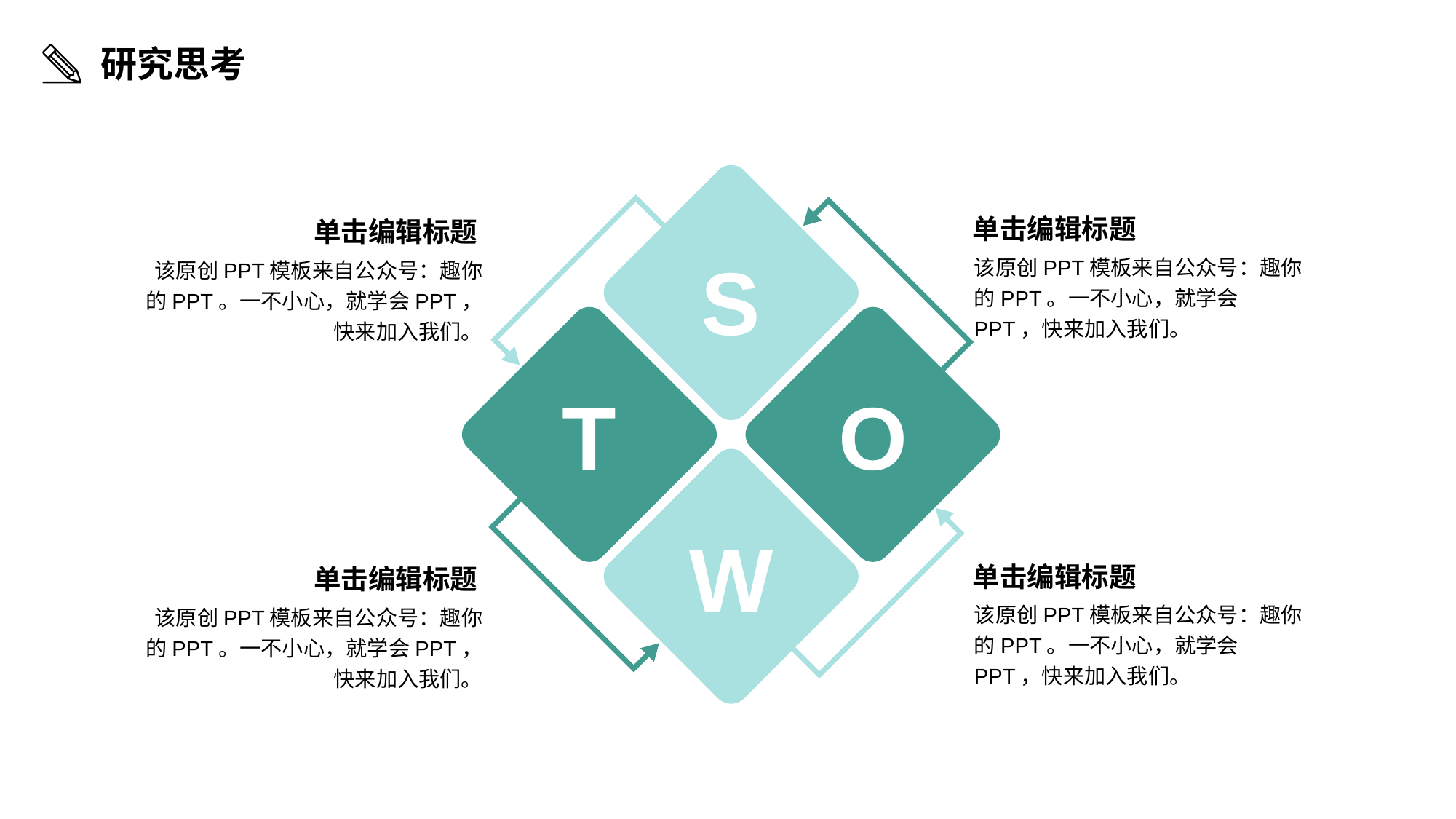

研究思考

S

T

O

W

单击编辑标题
单击编辑标题
该原创PPT模板来自公众号：趣你的PPT。一不小心，就学会PPT，快来加入我们。
该原创PPT模板来自公众号：趣你的PPT。一不小心，就学会PPT，快来加入我们。
单击编辑标题
单击编辑标题
该原创PPT模板来自公众号：趣你的PPT。一不小心，就学会PPT，快来加入我们。
该原创PPT模板来自公众号：趣你的PPT。一不小心，就学会PPT，快来加入我们。